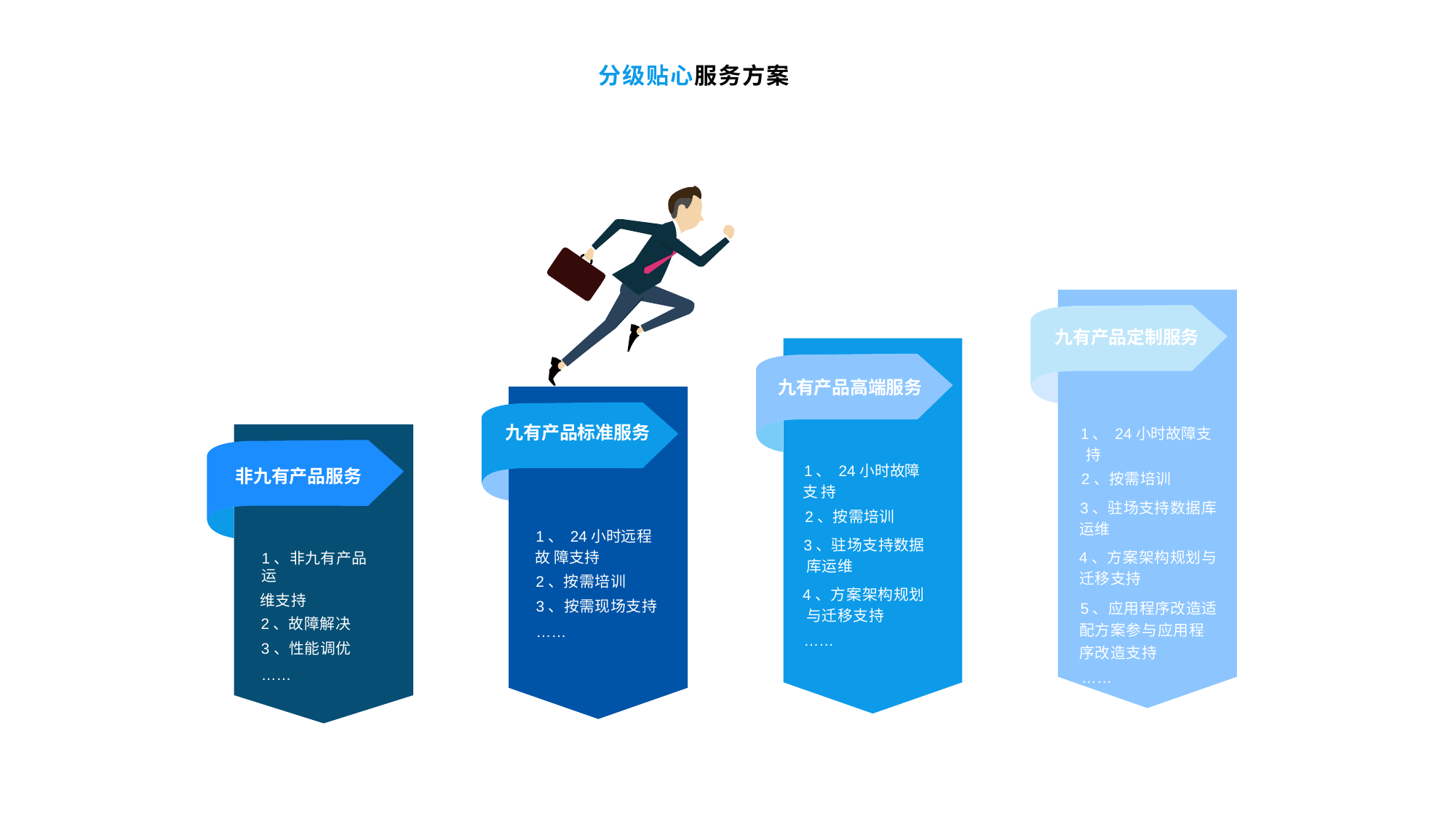

分级贴心服务方案

九有产品定制服务

1、 24小时故障支    持
2、按需培训
3、驻场支持数据库 运维
4、方案架构规划与 迁移支持
5、应用程序改造适 配方案参与应用程   序改造支持

……

九有产品高端服务

九有产品标准服务

1、 24小时故障支 持
2、按需培训
3、驻场支持数据  库运维
4、方案架构规划  与迁移支持

……

非九有产品服务

1、 24小时远程故 障支持
2、按需培训
3、按需现场支持

……

1、非九有产品运
维支持
2、故障解决
3、性能调优

……